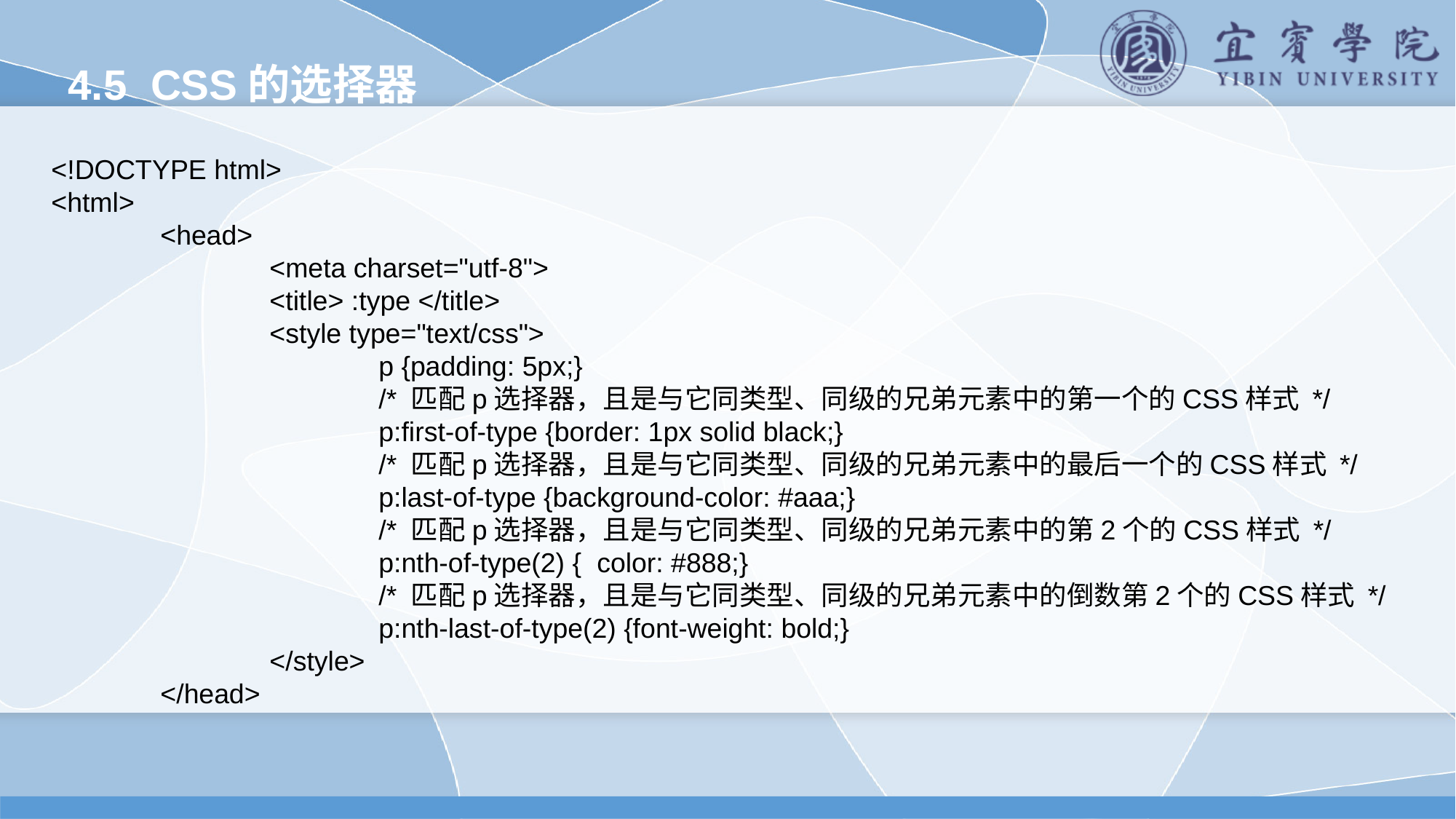

4.5  CSS的选择器
<!DOCTYPE html>
<html>
	<head>
		<meta charset="utf-8">
		<title> :type </title>
		<style type="text/css">
			p {padding: 5px;}
			/* 匹配p选择器，且是与它同类型、同级的兄弟元素中的第一个的CSS样式 */
			p:first-of-type {border: 1px solid black;}
			/* 匹配p选择器，且是与它同类型、同级的兄弟元素中的最后一个的CSS样式 */
			p:last-of-type {background-color: #aaa;}
			/* 匹配p选择器，且是与它同类型、同级的兄弟元素中的第2个的CSS样式 */
			p:nth-of-type(2) {	color: #888;}
			/* 匹配p选择器，且是与它同类型、同级的兄弟元素中的倒数第2个的CSS样式 */
			p:nth-last-of-type(2) {font-weight: bold;}
		</style>
	</head>